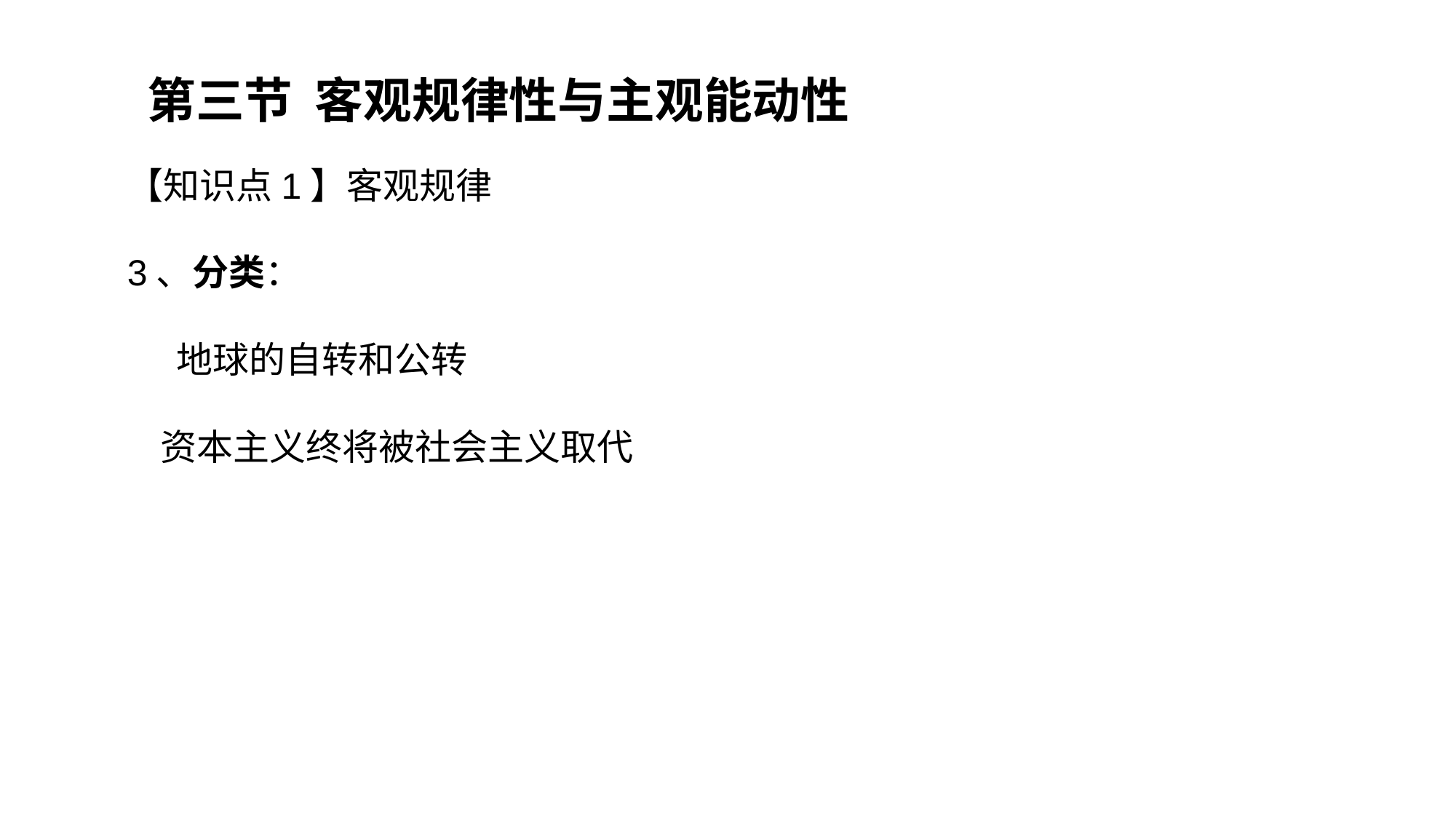

第三节  客观规律性与主观能动性
【知识点1】客观规律
3、分类：
     地球的自转和公转
   资本主义终将被社会主义取代